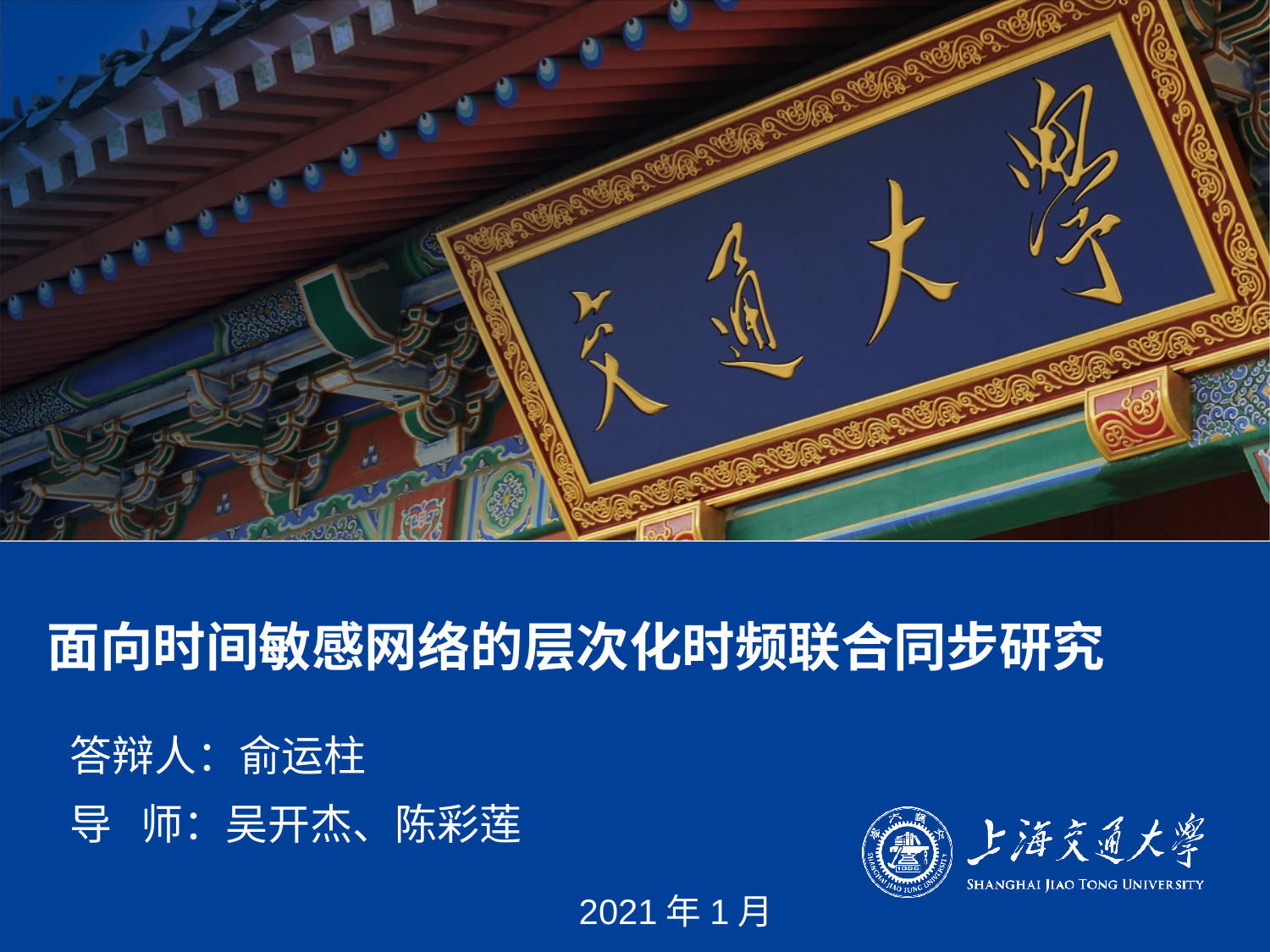

# 面向时间敏感网络的层次化时频联合同步研究
答辩人：俞运柱
导   师：吴开杰、陈彩莲
2021年1月